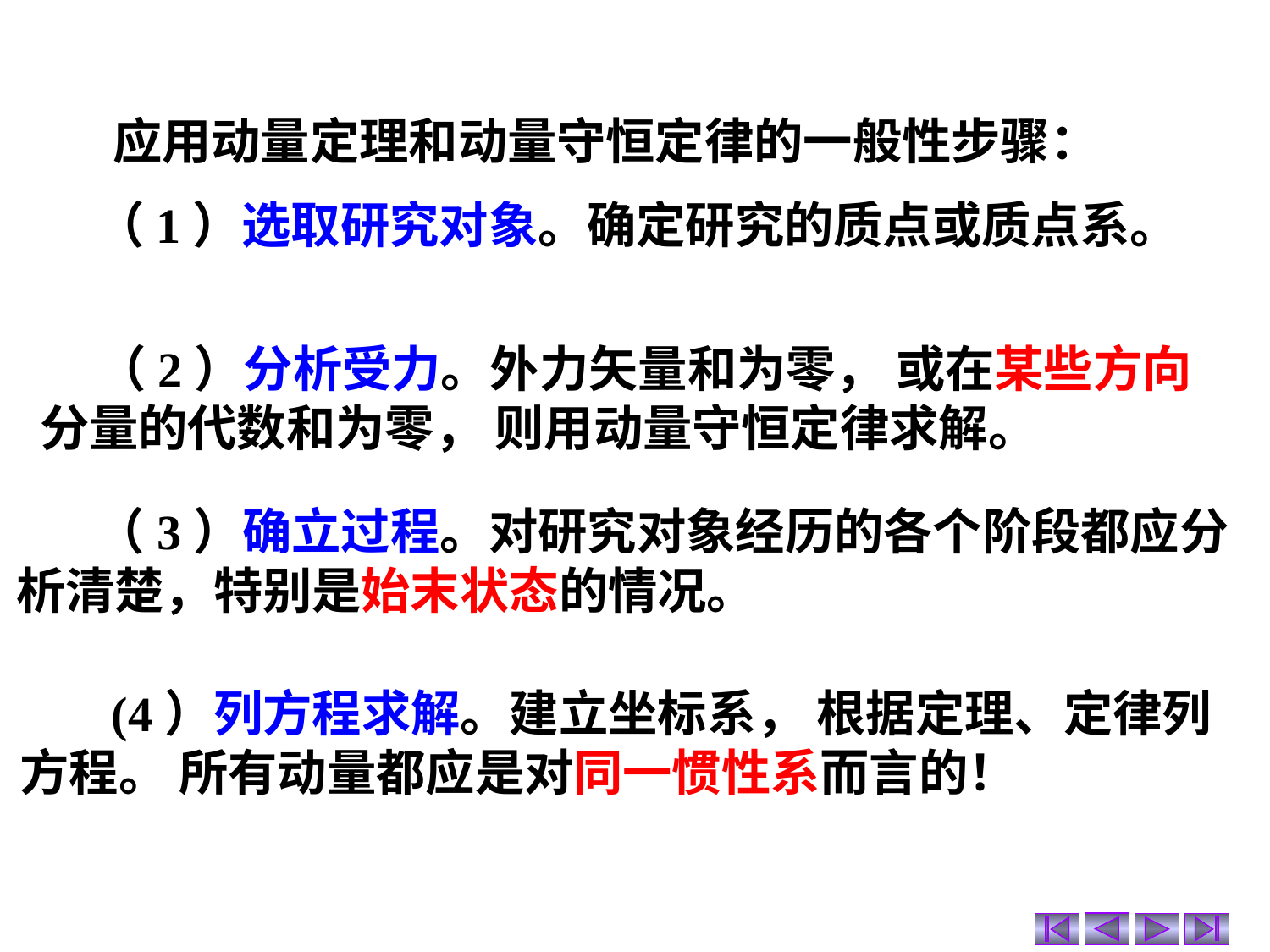

应用动量定理和动量守恒定律的一般性步骤：
   （1）选取研究对象。确定研究的质点或质点系。
    （2）分析受力。外力矢量和为零， 或在某些方向分量的代数和为零， 则用动量守恒定律求解。
      （3）确立过程。对研究对象经历的各个阶段都应分析清楚，特别是始末状态的情况。
        (4）列方程求解。建立坐标系， 根据定理、定律列方程。 所有动量都应是对同一惯性系而言的！